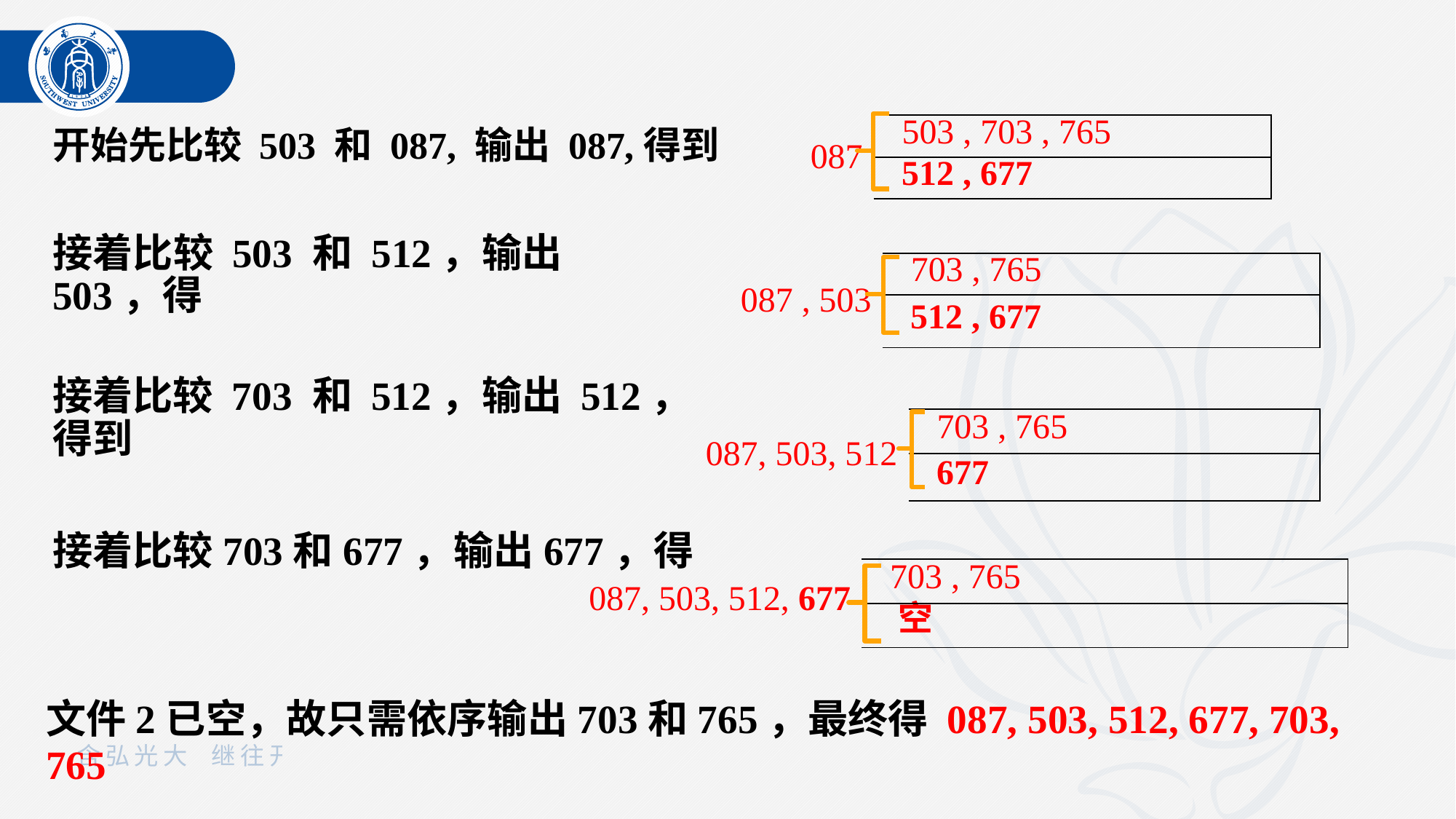

| 087 | 503 , 703 , 765 |
| --- | --- |
|  | 512 , 677 |
开始先比较 503 和 087, 输出 087,得到
接着比较 503 和 512，输出 503，得
| 087 , 503 | 703 , 765 |
| --- | --- |
|  | 512 , 677 |

接着比较 703 和 512，输出 512，得到
| 087, 503, 512 | 703 , 765 |
| --- | --- |
|  | 677 |

接着比较703和677，输出677，得
| 087, 503, 512, 677 | 703 , 765 |
| --- | --- |
|  | 空 |

文件2已空，故只需依序输出703和765，最终得 087, 503, 512, 677, 703, 765